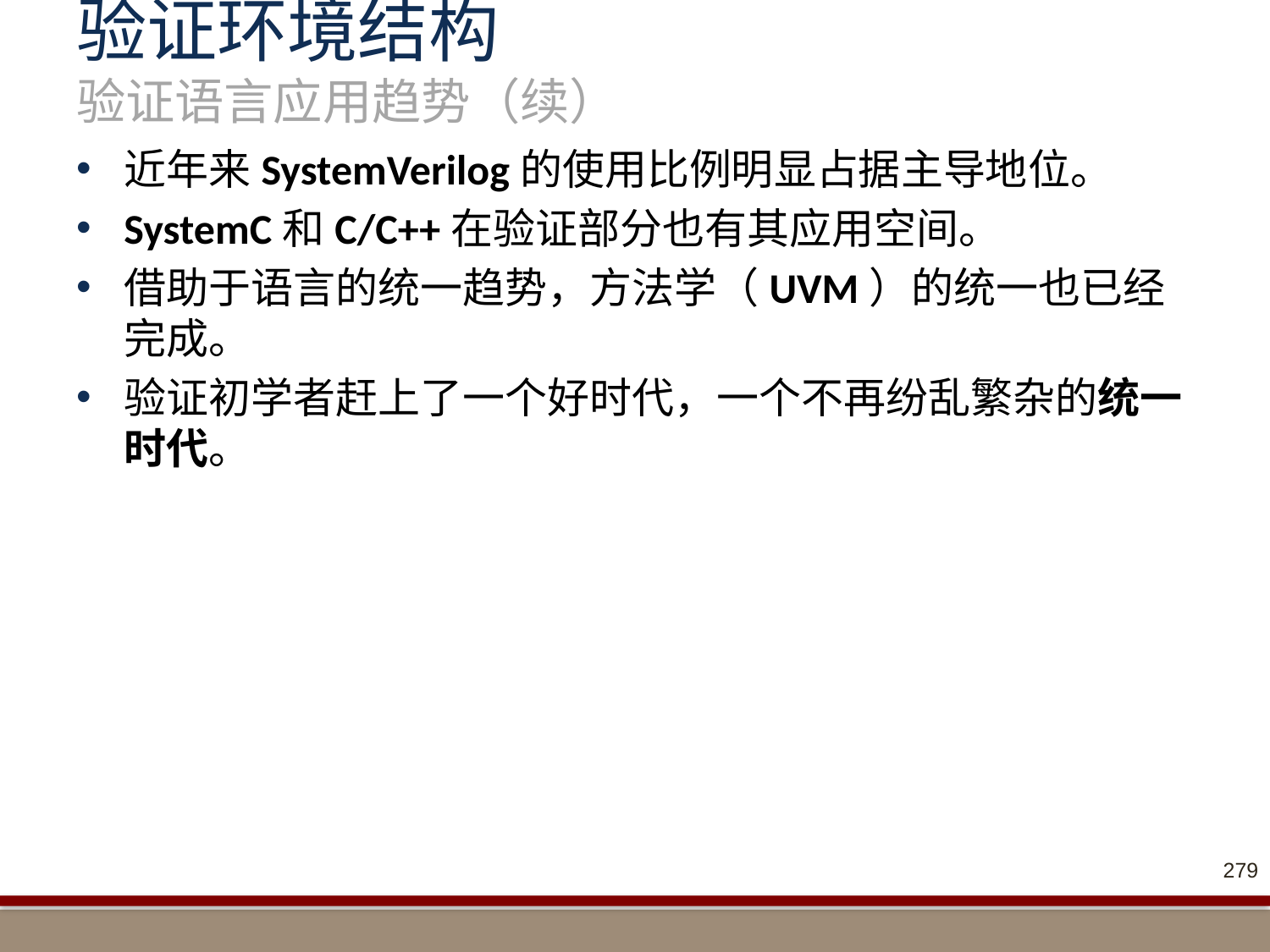

# 验证环境结构 验证语言应用趋势（续）
近年来SystemVerilog的使用比例明显占据主导地位。
SystemC和C/C++在验证部分也有其应用空间。
借助于语言的统一趋势，方法学（UVM）的统一也已经完成。
验证初学者赶上了一个好时代，一个不再纷乱繁杂的统一时代。
279